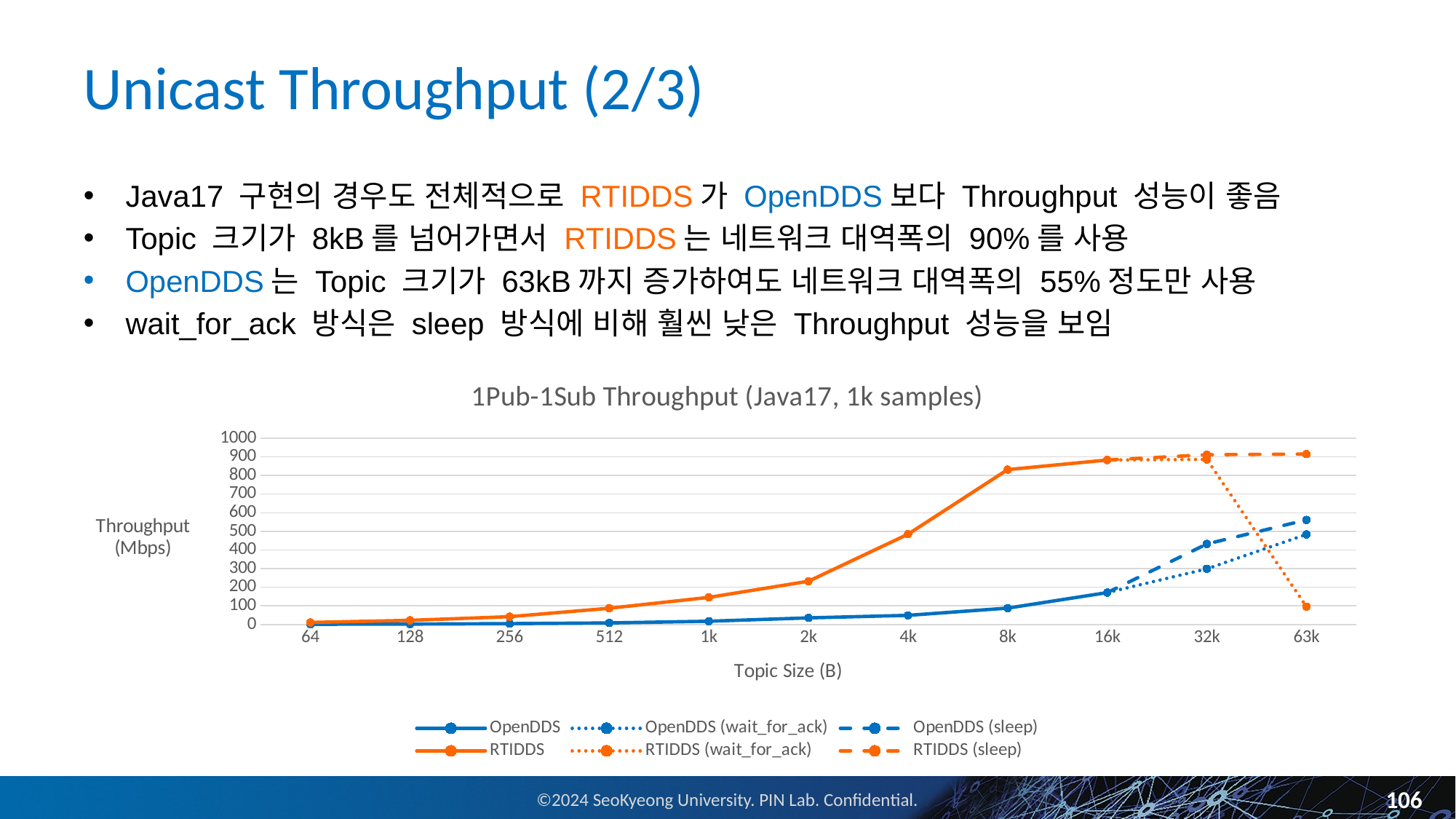

# Unicast Throughput (2/3)
Java17 구현의 경우도 전체적으로 RTIDDS가 OpenDDS보다 Throughput 성능이 좋음
Topic 크기가 8kB를 넘어가면서 RTIDDS는 네트워크 대역폭의 90%를 사용
OpenDDS는 Topic 크기가 63kB까지 증가하여도 네트워크 대역폭의 55%정도만 사용
wait_for_ack 방식은 sleep 방식에 비해 훨씬 낮은 Throughput 성능을 보임

### Chart: 1Pub-1Sub Throughput (Java17, 1k samples)

| Category | OpenDDS | OpenDDS (wait_for_ack) | OpenDDS (sleep) | RTIDDS | RTIDDS (wait_for_ack) | RTIDDS (sleep) |
|---|---|---|---|---|---|---|
| 64 | 1.2 | None | None | 10.894 | None | None |
| 128 | 2.291 | None | None | 22.261 | None | None |
| 256 | 4.512 | None | None | 41.796 | None | None |
| 512 | 8.411 | None | None | 87.149 | None | None |
| 1k | 17.506 | None | None | 145.455 | None | None |
| 2k | 35.477 | None | None | 231.885 | None | None |
| 4k | 49.08 | None | None | 484.849 | None | None |
| 8k | 87.792 | None | None | 831.169 | None | None |
| 16k | 171.123 | 171.123 | 171.123 | 882.759 | 882.759 | 882.759 |
| 32k | None | 298.717 | 432.433 | None | 885.814 | 911.033 |
| 63k | None | 483.686 | 561.248 | None | 95.582 | 914.701 |
106